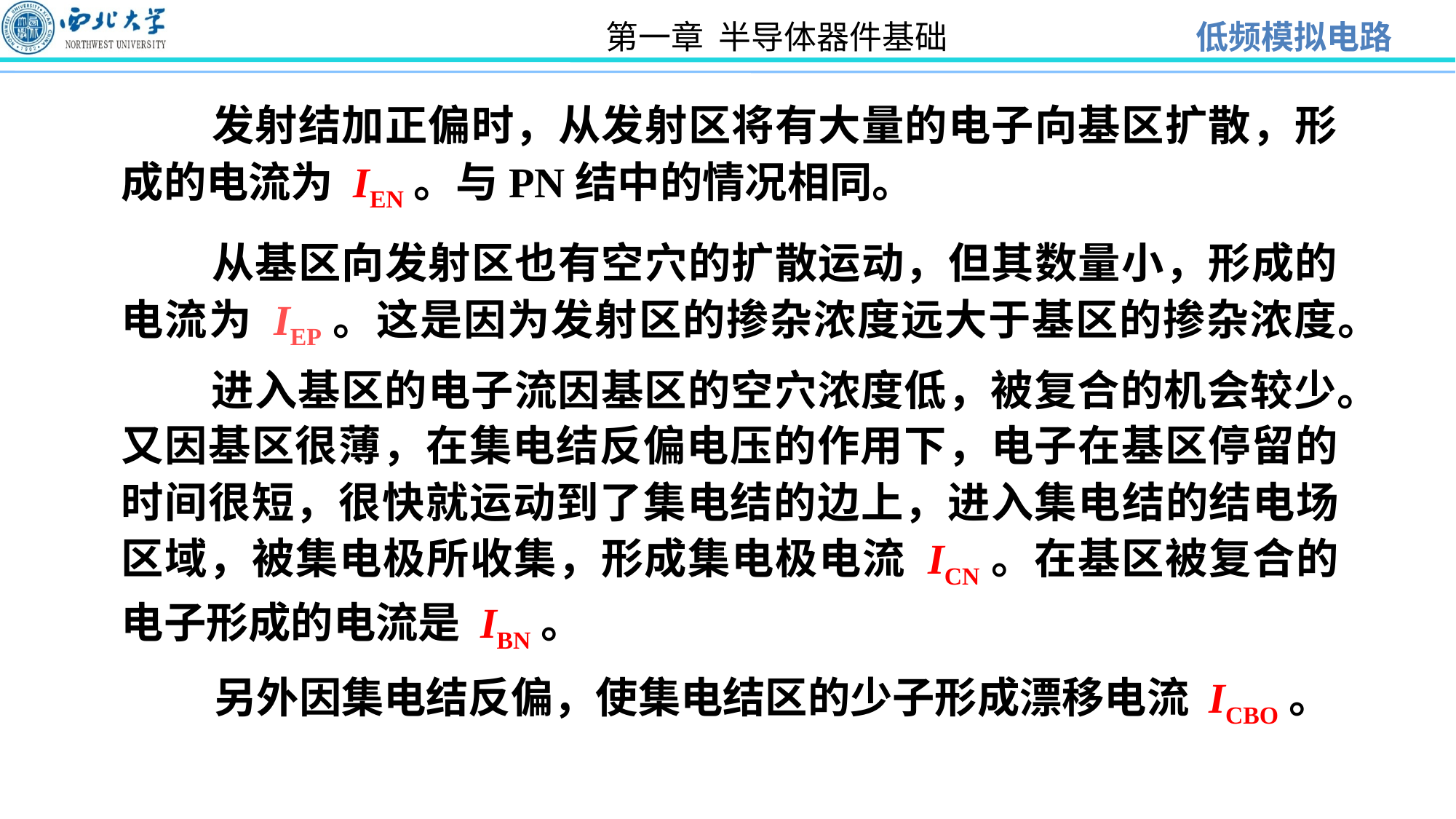

发射结加正偏时，从发射区将有大量的电子向基区扩散，形成的电流为 IEN。与PN结中的情况相同。
     从基区向发射区也有空穴的扩散运动，但其数量小，形成的电流为 IEP。这是因为发射区的掺杂浓度远大于基区的掺杂浓度。
     进入基区的电子流因基区的空穴浓度低，被复合的机会较少。又因基区很薄，在集电结反偏电压的作用下，电子在基区停留的时间很短，很快就运动到了集电结的边上，进入集电结的结电场区域，被集电极所收集，形成集电极电流 ICN。在基区被复合的电子形成的电流是 IBN。
       另外因集电结反偏，使集电结区的少子形成漂移电流 ICBO。